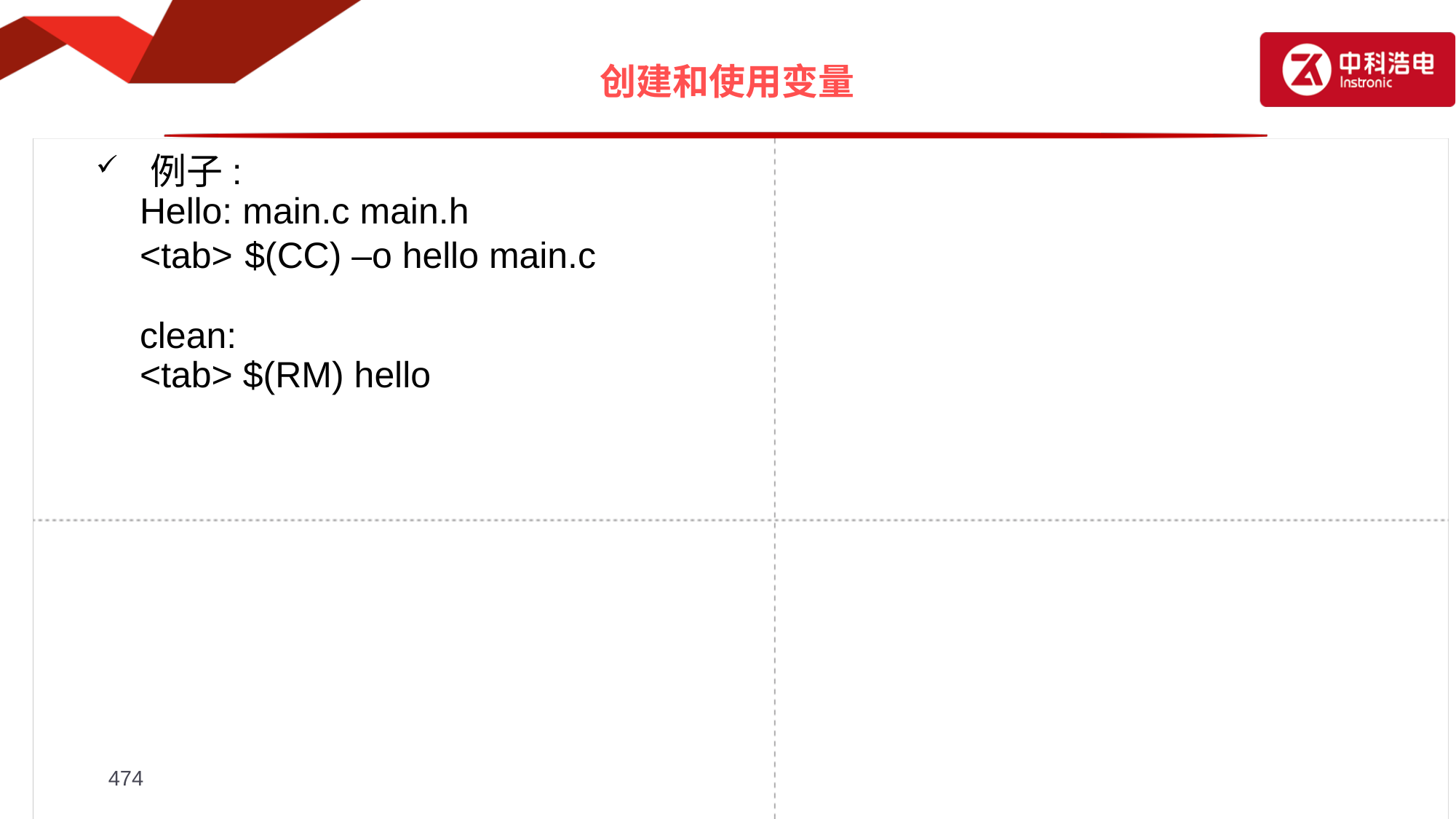

# 创建和使用变量
例子:
Hello: main.c main.h
<tab> $(CC) –o hello main.c

clean:
<tab> $(RM) hello
474